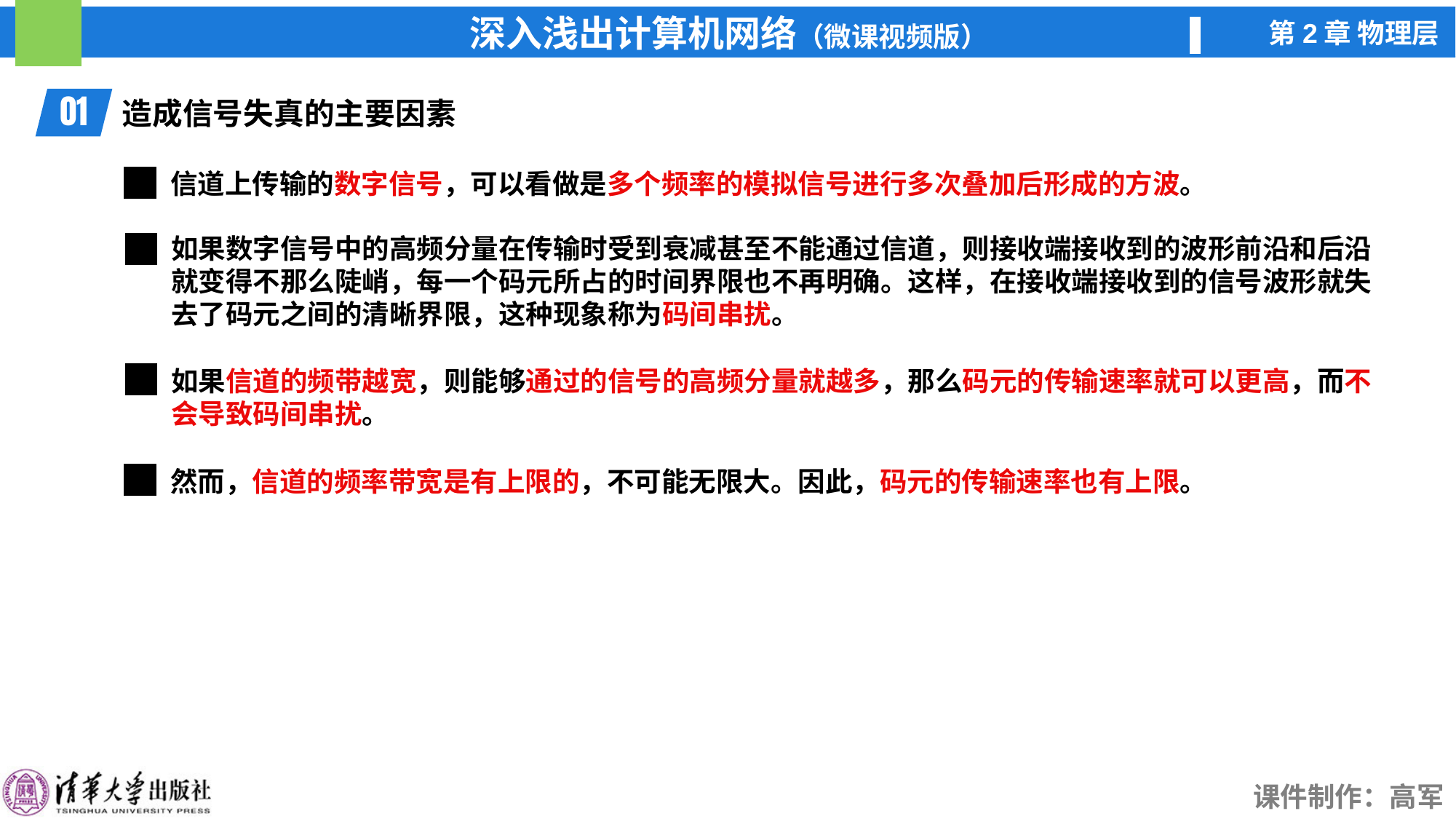

01
造成信号失真的主要因素
信道上传输的数字信号，可以看做是多个频率的模拟信号进行多次叠加后形成的方波。

如果数字信号中的高频分量在传输时受到衰减甚至不能通过信道，则接收端接收到的波形前沿和后沿就变得不那么陡峭，每一个码元所占的时间界限也不再明确。这样，在接收端接收到的信号波形就失去了码元之间的清晰界限，这种现象称为码间串扰。

如果信道的频带越宽，则能够通过的信号的高频分量就越多，那么码元的传输速率就可以更高，而不会导致码间串扰。

然而，信道的频率带宽是有上限的，不可能无限大。因此，码元的传输速率也有上限。